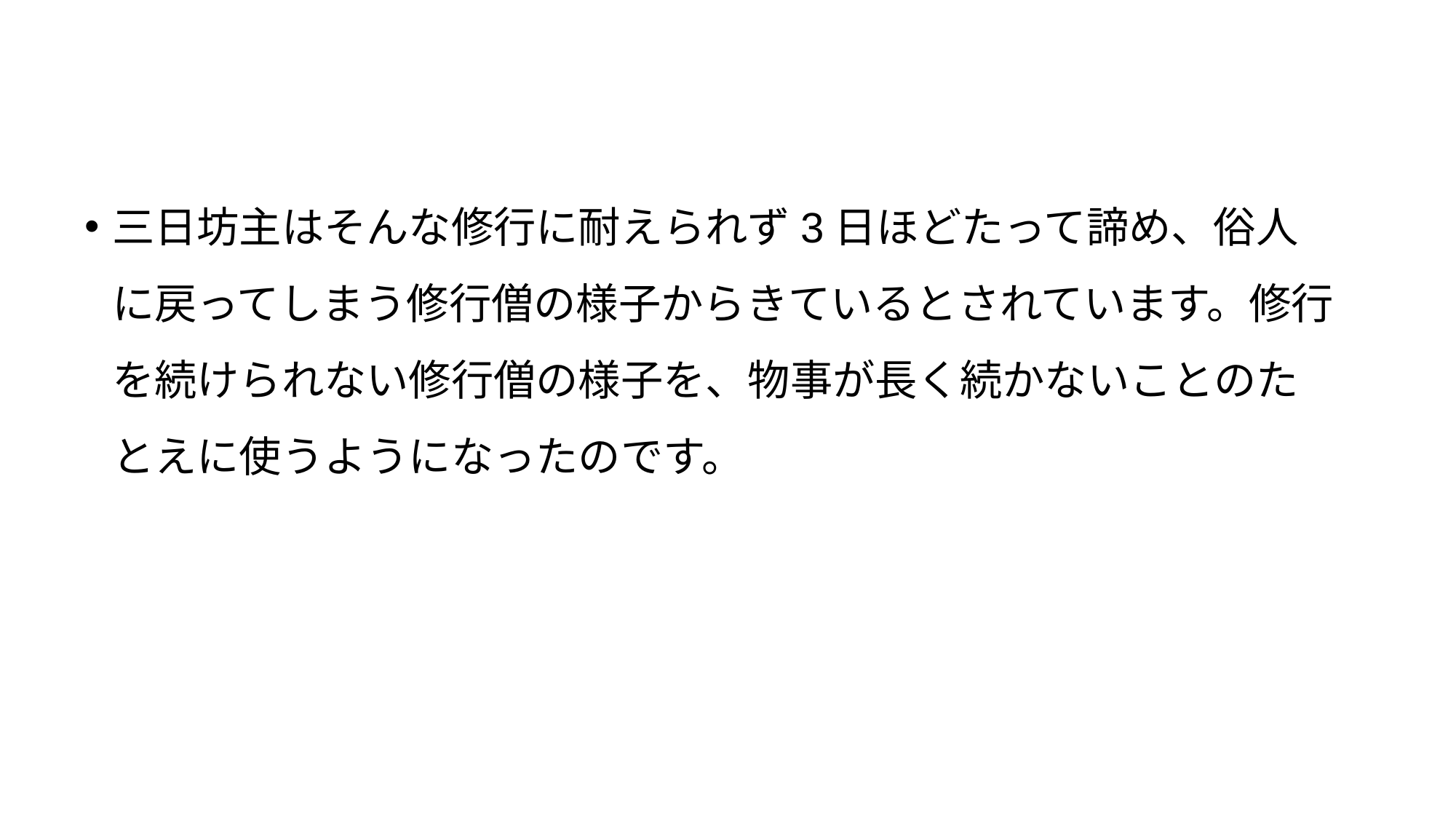

三日坊主はそんな修行に耐えられず3日ほどたって諦め、俗人に戻ってしまう修行僧の様子からきているとされています。修行を続けられない修行僧の様子を、物事が長く続かないことのたとえに使うようになったのです。